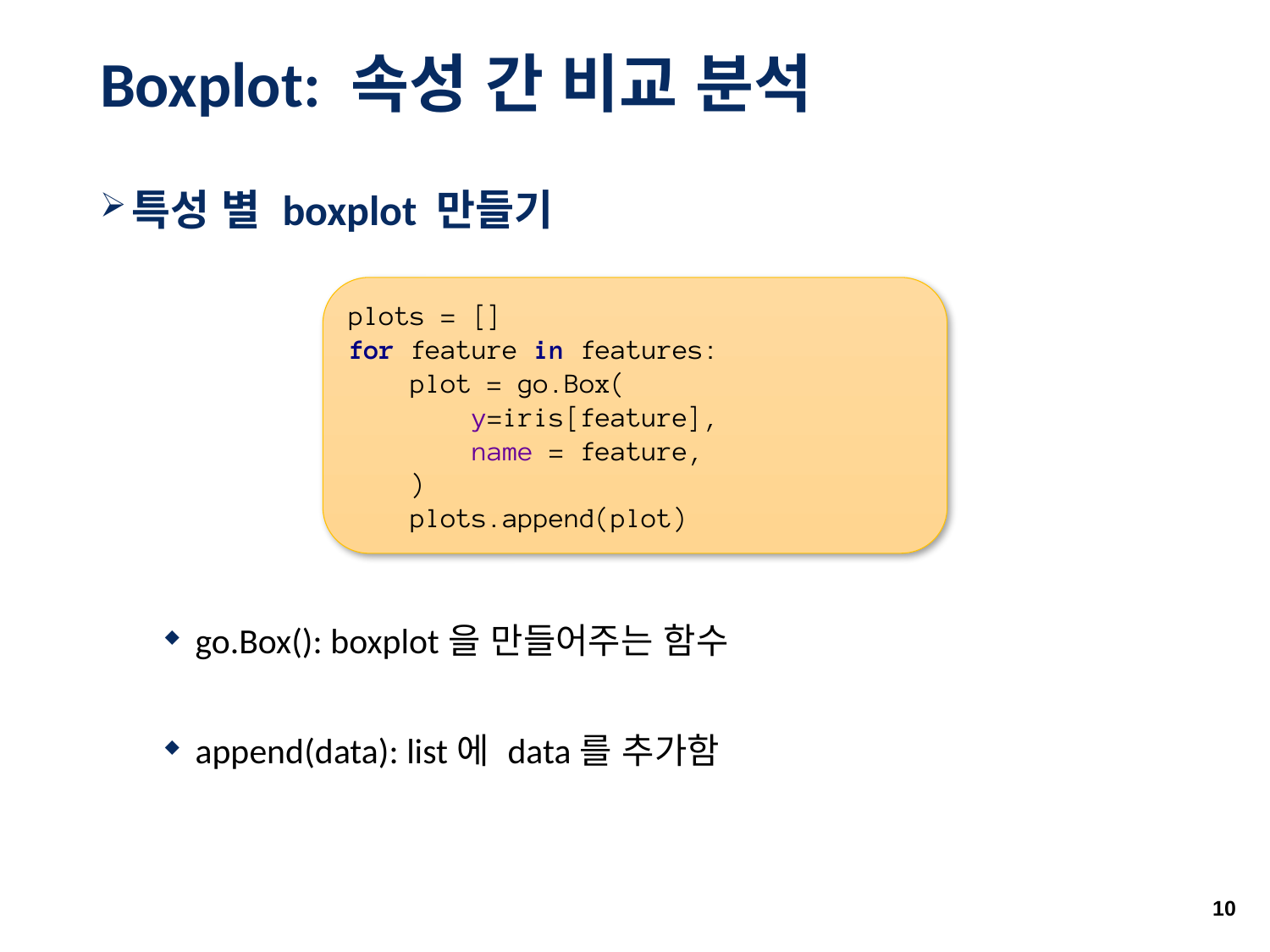

# Boxplot: 속성 간 비교 분석
특성 별 boxplot 만들기

go.Box(): boxplot을 만들어주는 함수

append(data): list에 data를 추가함
plots = []
for feature in features:
    plot = go.Box(
        y=iris[feature],
        name = feature,
    )
    plots.append(plot)
10